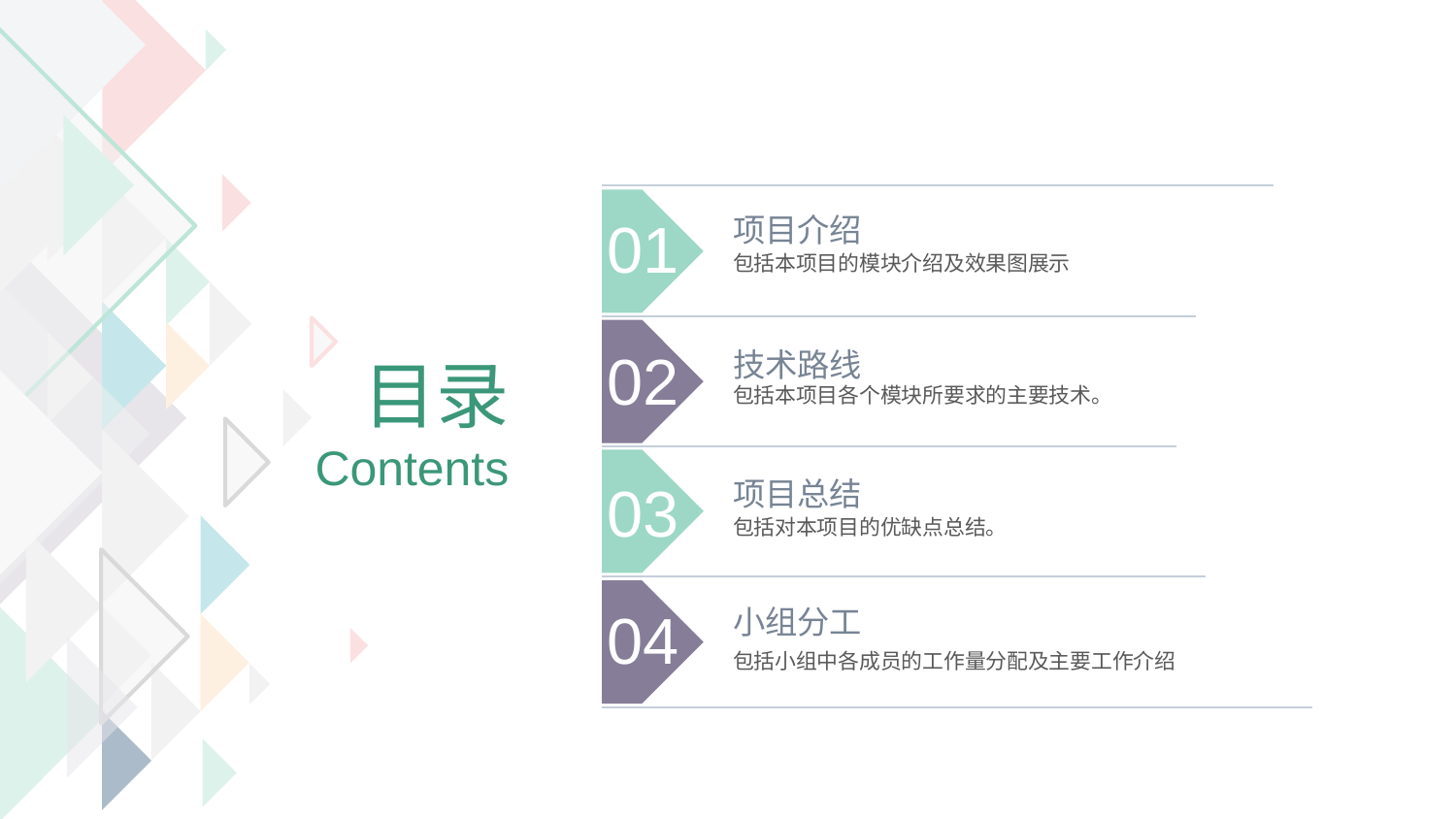

01
项目介绍
包括本项目的模块介绍及效果图展示

02
技术路线
包括本项目各个模块所要求的主要技术。
目录
Contents

03
项目总结
包括对本项目的优缺点总结。

04
小组分工
包括小组中各成员的工作量分配及主要工作介绍